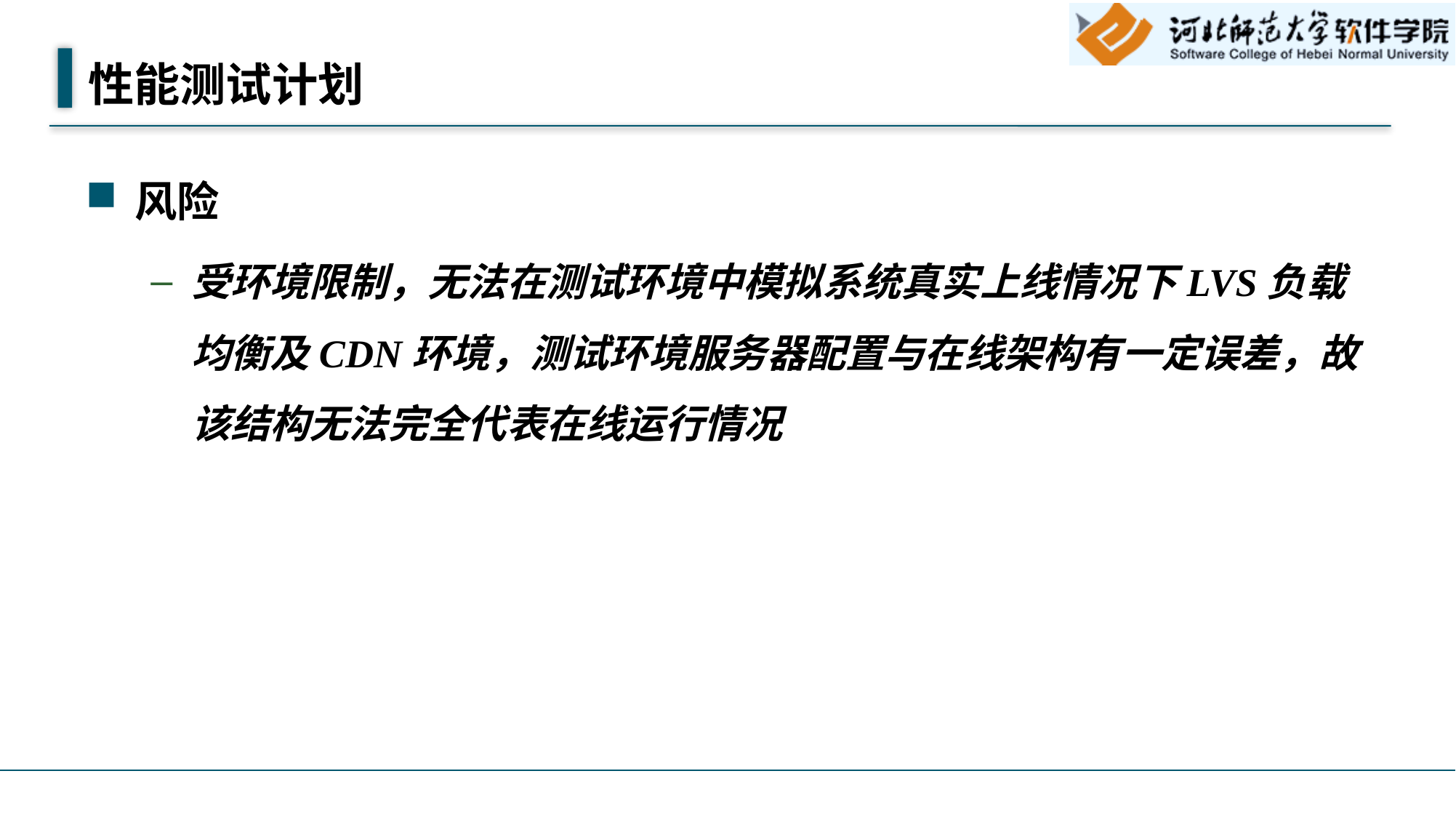

# 性能测试计划
风险
受环境限制，无法在测试环境中模拟系统真实上线情况下LVS负载均衡及CDN环境，测试环境服务器配置与在线架构有一定误差，故该结构无法完全代表在线运行情况